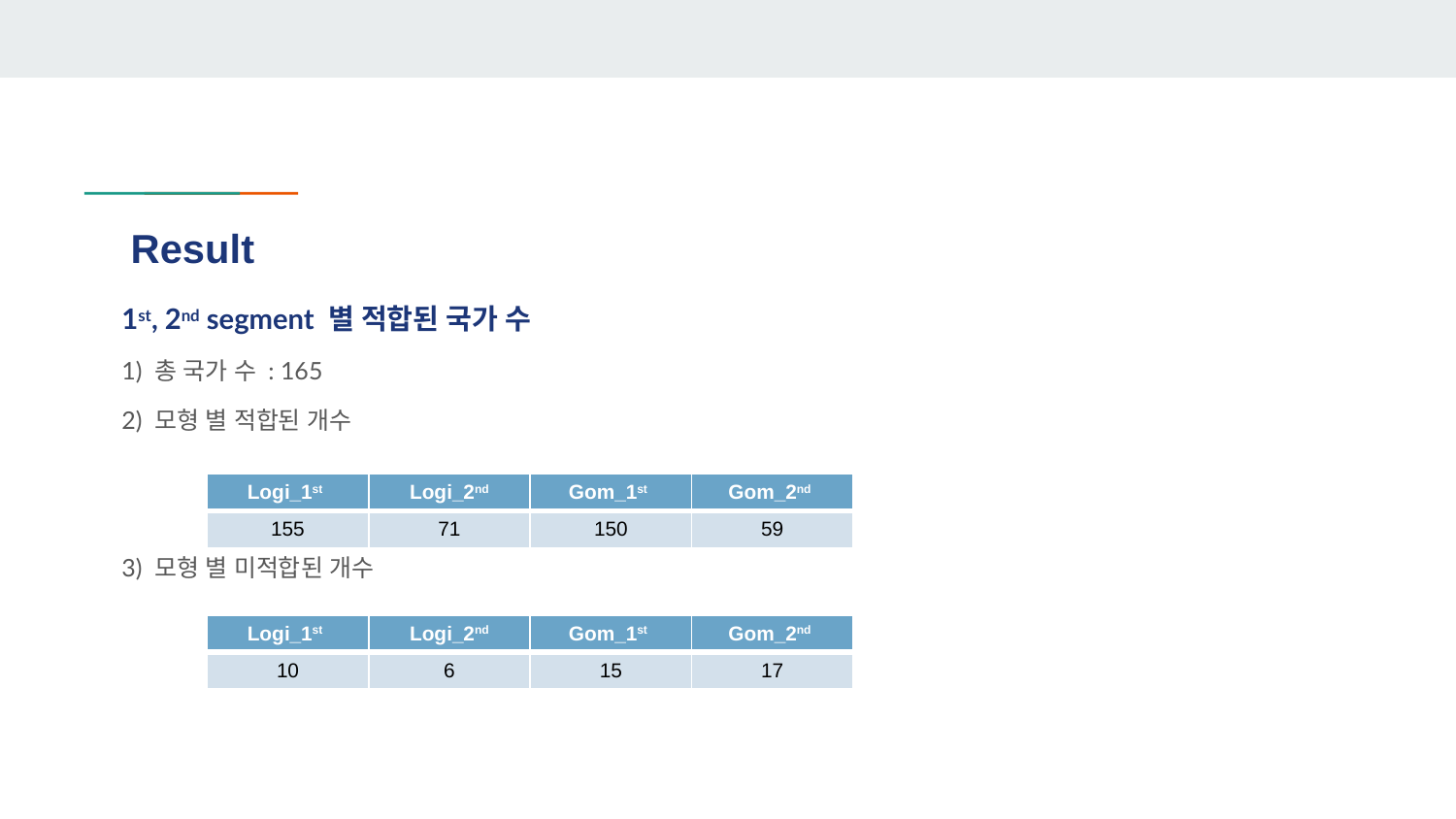

# Result

1st, 2nd segment 별 적합된 국가 수
1) 총 국가 수 : 165
2) 모형 별 적합된 개수

3) 모형 별 미적합된 개수

| Logi\_1st | Logi\_2nd | Gom\_1st | Gom\_2nd |
| --- | --- | --- | --- |
| 155 | 71 | 150 | 59 |
| Logi\_1st | Logi\_2nd | Gom\_1st | Gom\_2nd |
| --- | --- | --- | --- |
| 10 | 6 | 15 | 17 |